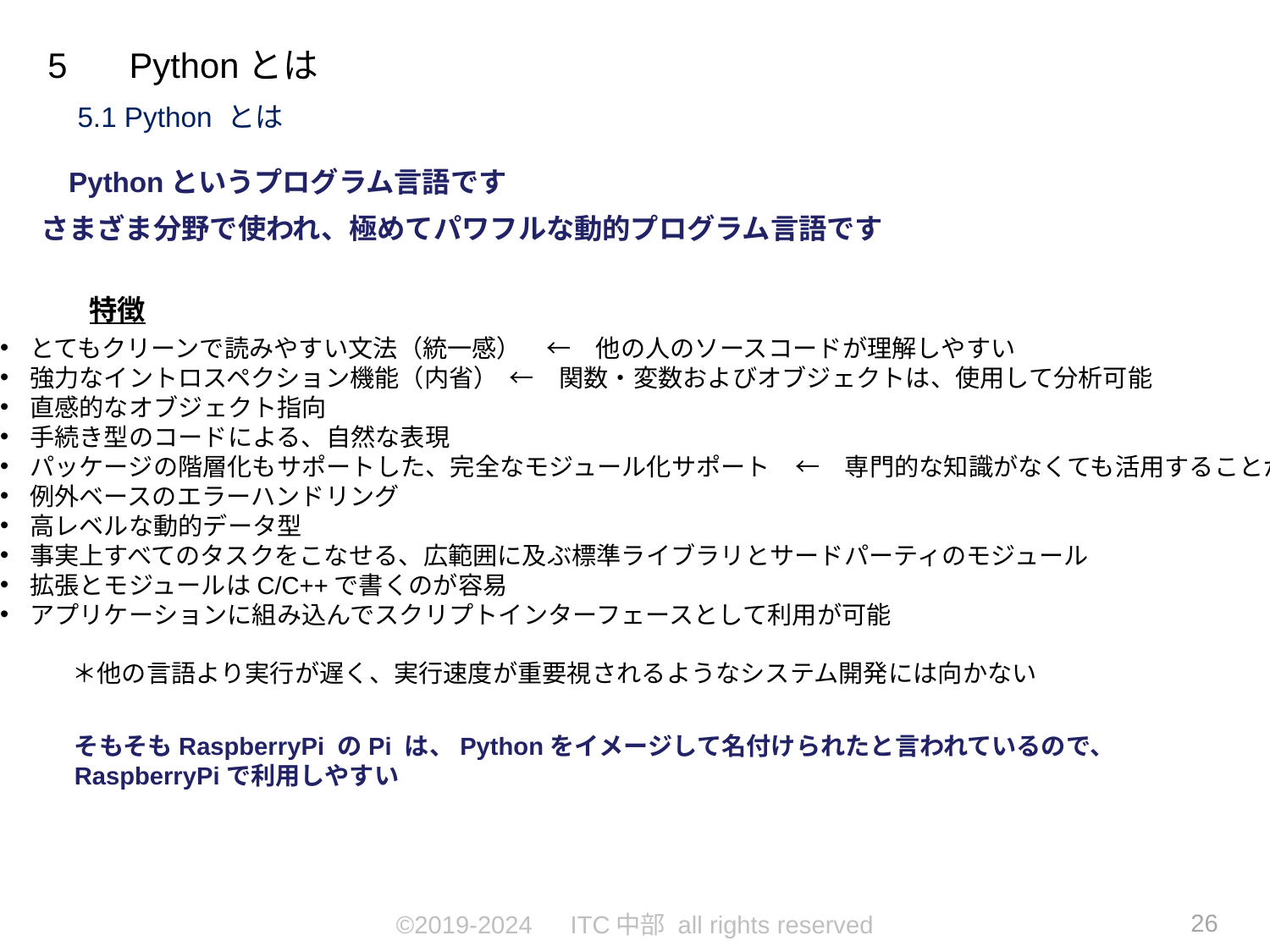

5 　Pythonとは
5.1 Python とは
Pythonというプログラム言語です
さまざま分野で使われ、極めてパワフルな動的プログラム言語です
特徴
とてもクリーンで読みやすい文法（統一感）　←　他の人のソースコードが理解しやすい
強力なイントロスペクション機能（内省）  ←　関数・変数およびオブジェクトは、使用して分析可能
直感的なオブジェクト指向
手続き型のコードによる、自然な表現
パッケージの階層化もサポートした、完全なモジュール化サポート　←　専門的な知識がなくても活用することができる
例外ベースのエラーハンドリング
高レベルな動的データ型
事実上すべてのタスクをこなせる、広範囲に及ぶ標準ライブラリとサードパーティのモジュール
拡張とモジュールはC/C++で書くのが容易
アプリケーションに組み込んでスクリプトインターフェースとして利用が可能
＊他の言語より実行が遅く、実行速度が重要視されるようなシステム開発には向かない
そもそもRaspberryPi のPi は、Pythonをイメージして名付けられたと言われているので、
RaspberryPiで利用しやすい